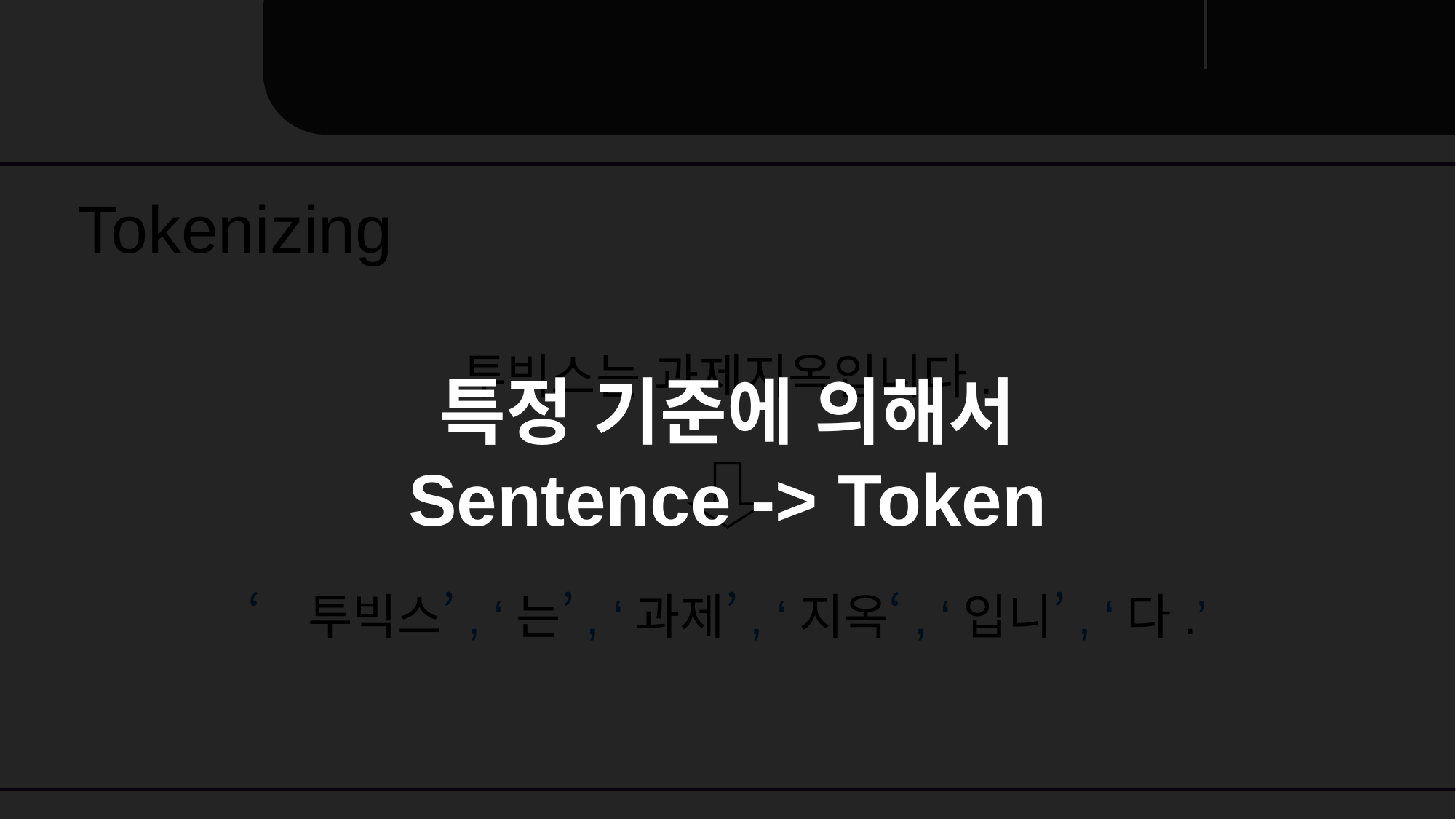

특정 기준에 의해서
Sentence -> Token
Unit  03 ㅣ  Tokenizing
Tokenizing
투빅스는 과제지옥입니다.

‘투빅스’, ‘는’, ‘과제’, ‘지옥‘, ‘입니’, ‘다.’